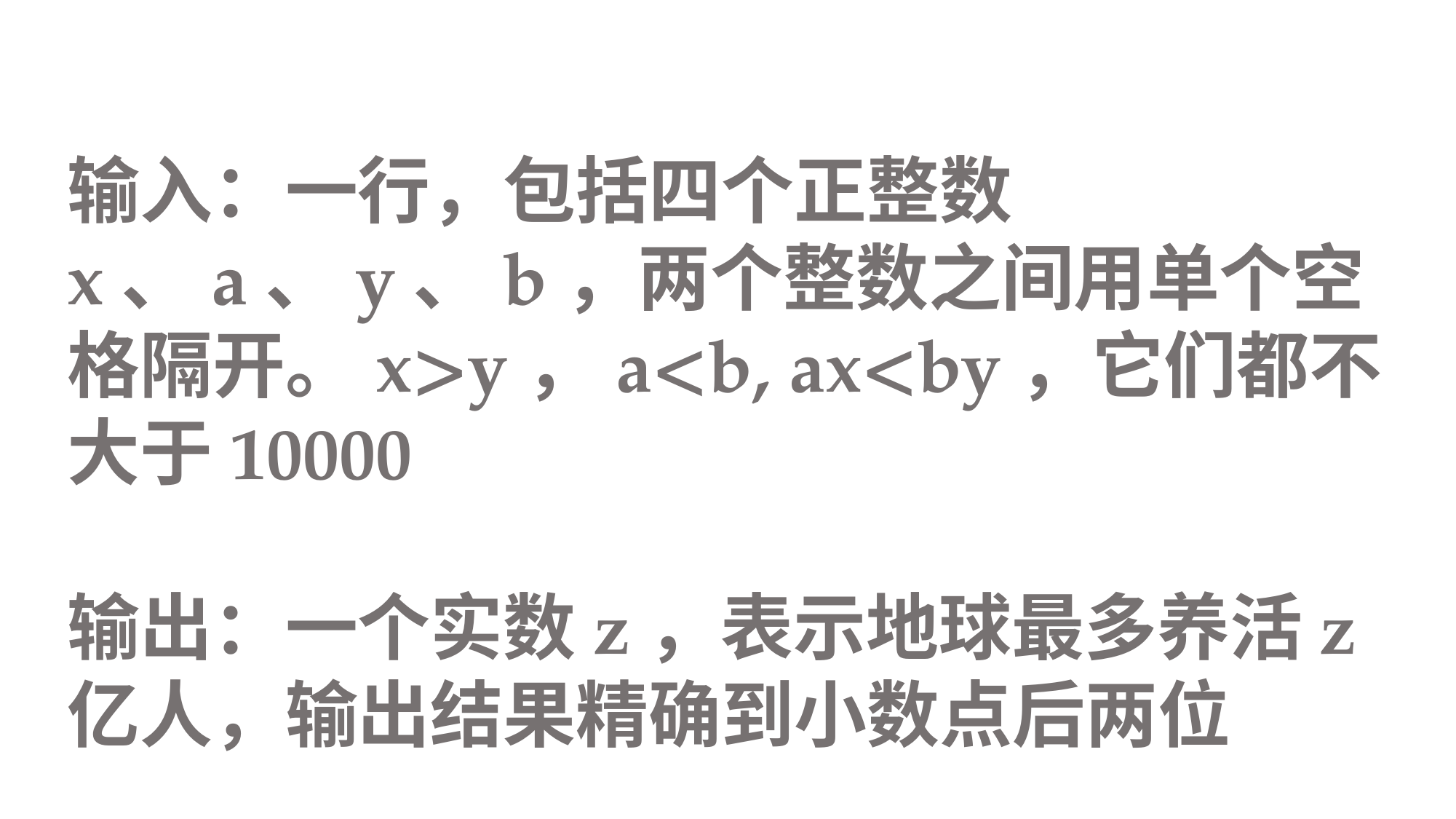

输入：一行，包括四个正整数x、a、y、b，两个整数之间用单个空格隔开。x>y，a<b, ax<by，它们都不大于10000

输出：一个实数z，表示地球最多养活z亿人，输出结果精确到小数点后两位